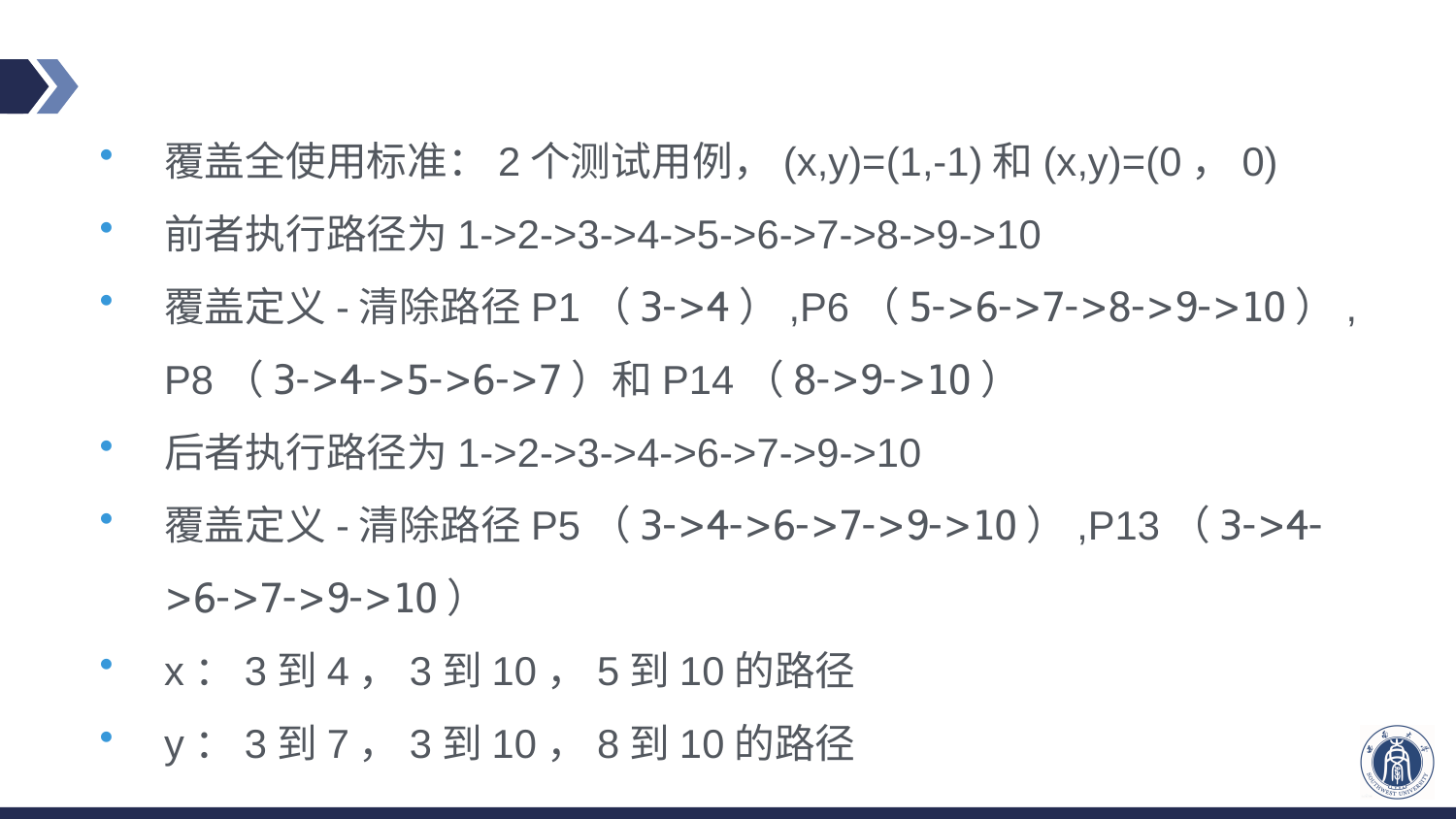

#
覆盖全使用标准：2个测试用例，(x,y)=(1,-1)和(x,y)=(0，0)
前者执行路径为1->2->3->4->5->6->7->8->9->10
覆盖定义-清除路径P1（3->4）,P6（5->6->7->8->9->10）,P8（3->4->5->6->7）和P14（8->9->10）
后者执行路径为1->2->3->4->6->7->9->10
覆盖定义-清除路径P5（3->4->6->7->9->10）,P13（3->4->6->7->9->10）
x：3到4，3到10，5到10的路径
y：3到7，3到10，8到10的路径